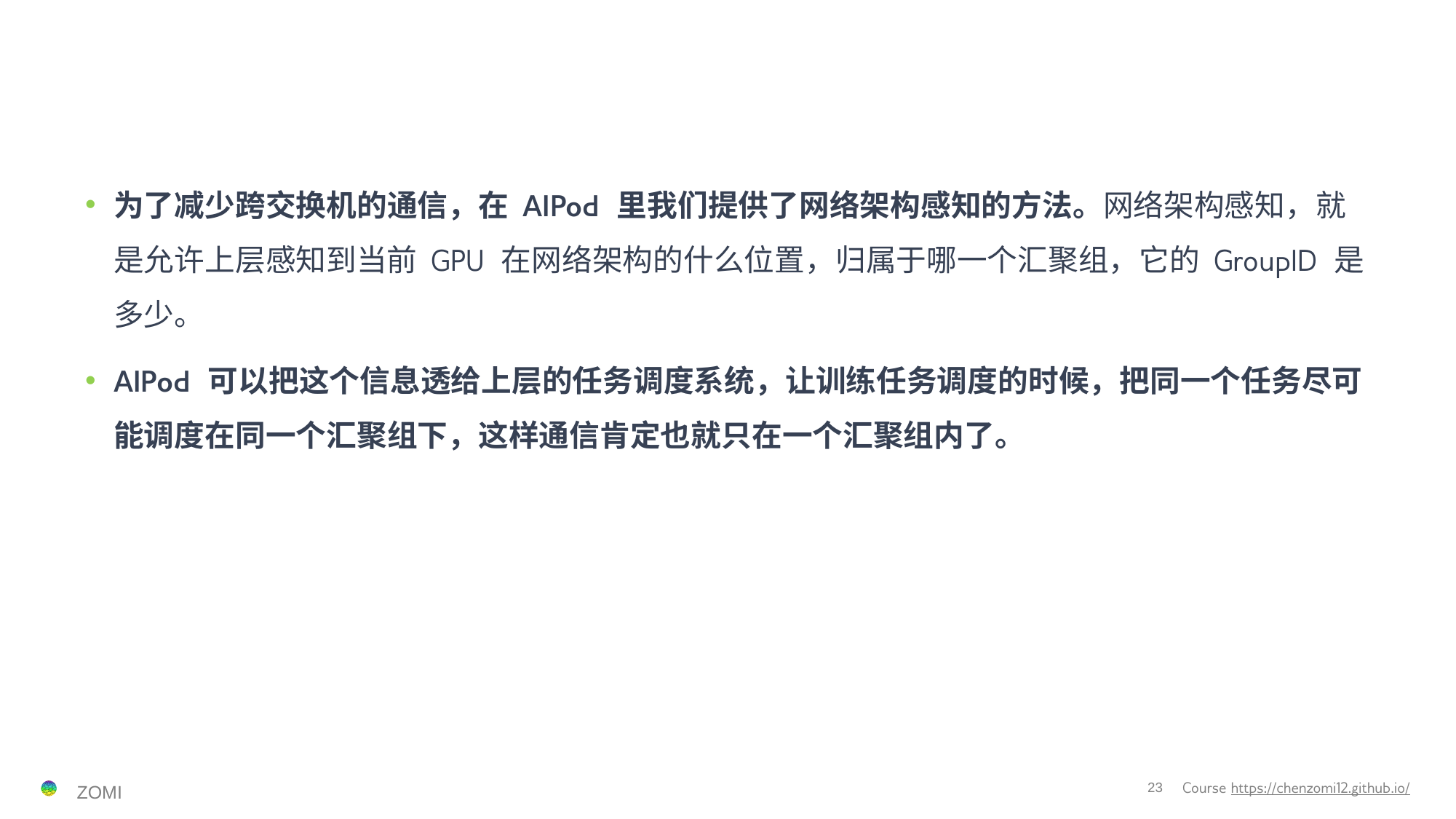

#
为了减少跨交换机的通信，在 AIPod 里我们提供了网络架构感知的方法。网络架构感知，就是允许上层感知到当前 GPU 在网络架构的什么位置，归属于哪一个汇聚组，它的 GroupID 是多少。
AIPod 可以把这个信息透给上层的任务调度系统，让训练任务调度的时候，把同一个任务尽可能调度在同一个汇聚组下，这样通信肯定也就只在一个汇聚组内了。